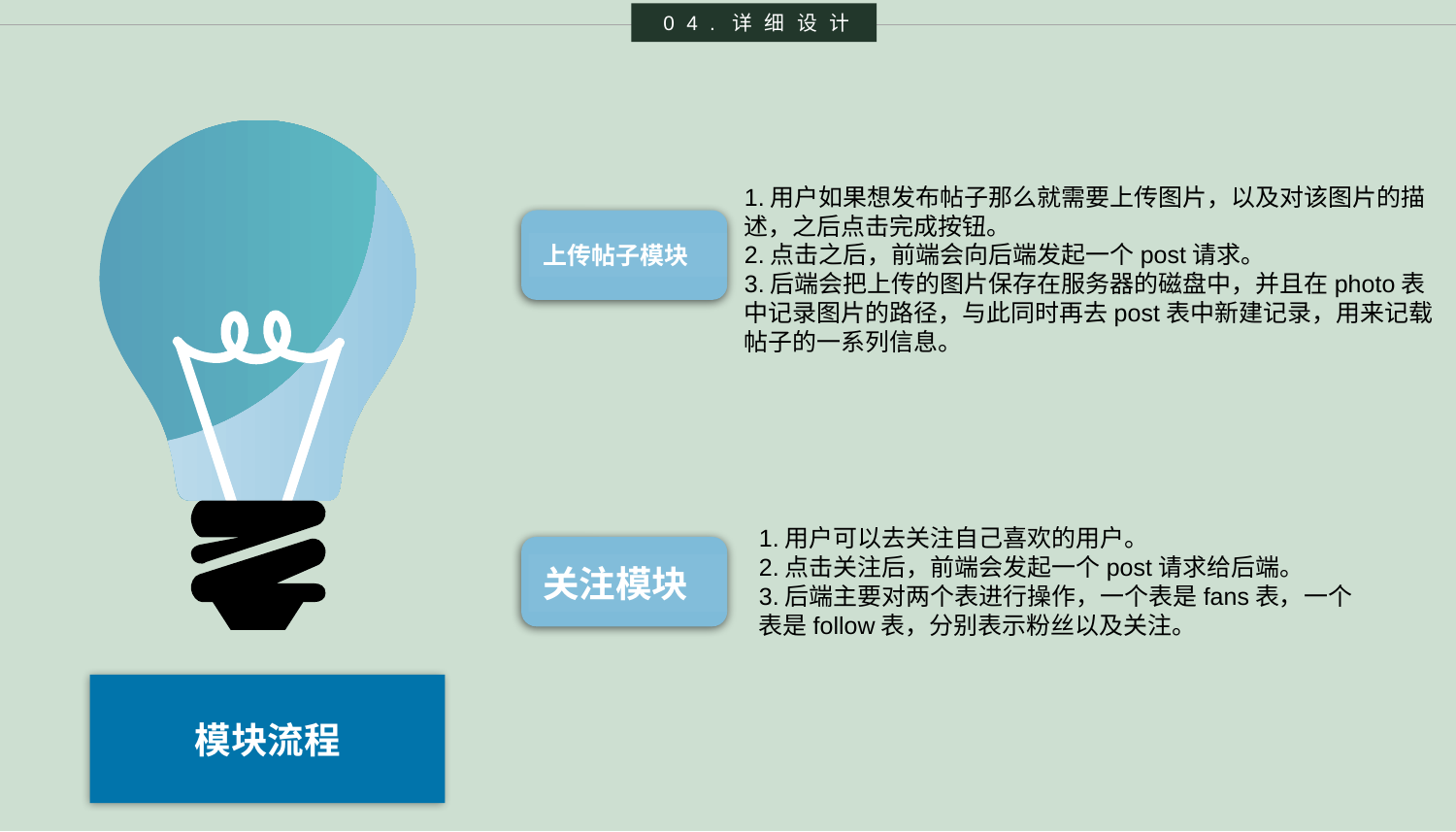

04.详细设计

1.用户如果想发布帖子那么就需要上传图片，以及对该图片的描述，之后点击完成按钮。
2.点击之后，前端会向后端发起一个post请求。
3.后端会把上传的图片保存在服务器的磁盘中，并且在photo表中记录图片的路径，与此同时再去post表中新建记录，用来记载帖子的一系列信息。

上传帖子模块
1.用户可以去关注自己喜欢的用户。
2.点击关注后，前端会发起一个post请求给后端。
3.后端主要对两个表进行操作，一个表是fans表，一个表是follow表，分别表示粉丝以及关注。

关注模块
模块流程